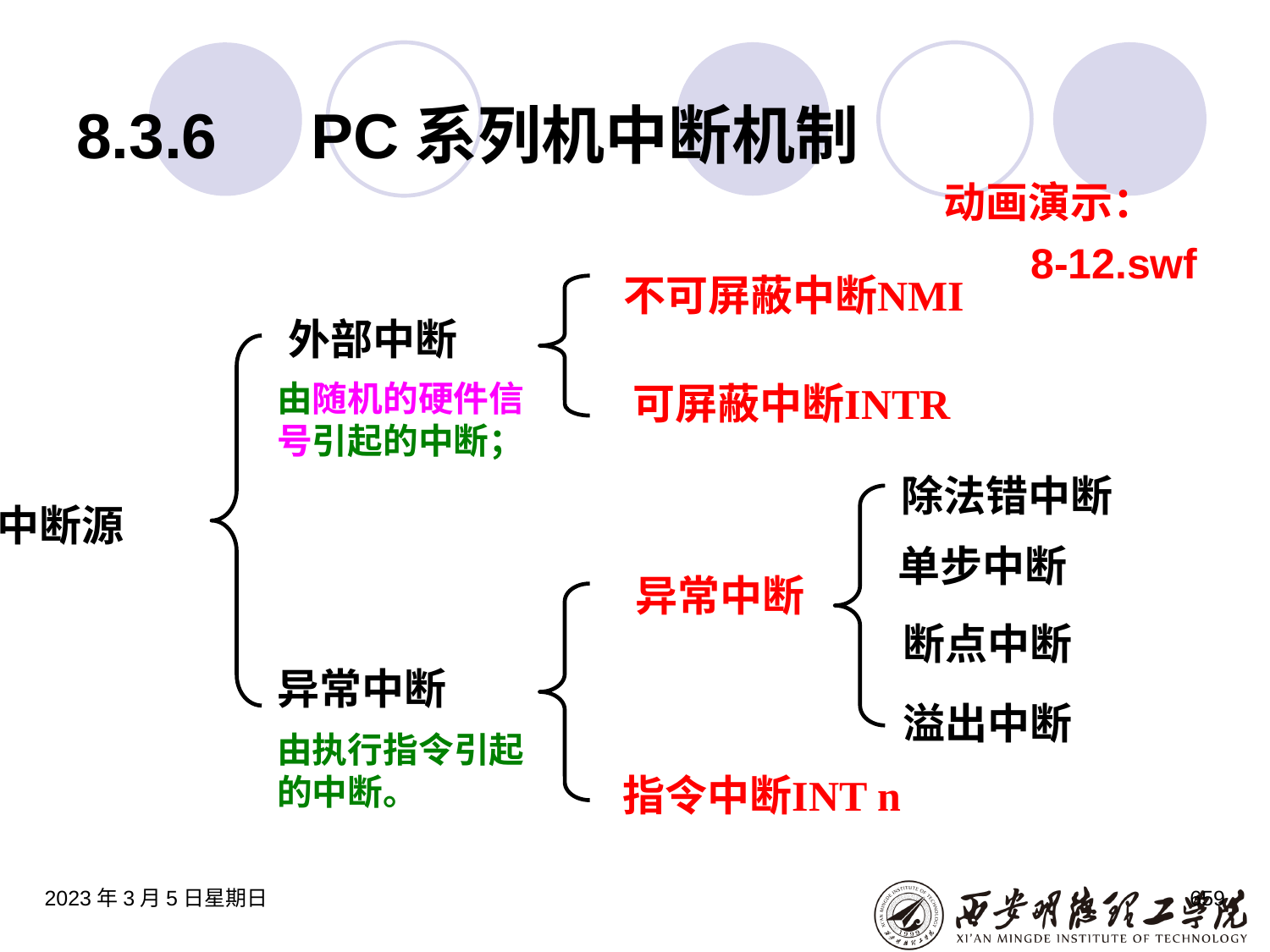

# 8.3.6　PC系列机中断机制
动画演示： 8-12.swf
不可屏蔽中断NMI

外部中断

由随机的硬件信号引起的中断；
可屏蔽中断INTR
除法错中断

中断源
单步中断
异常中断

断点中断
异常中断
溢出中断
由执行指令引起的中断。
指令中断INT n
2023年3月5日星期日
659